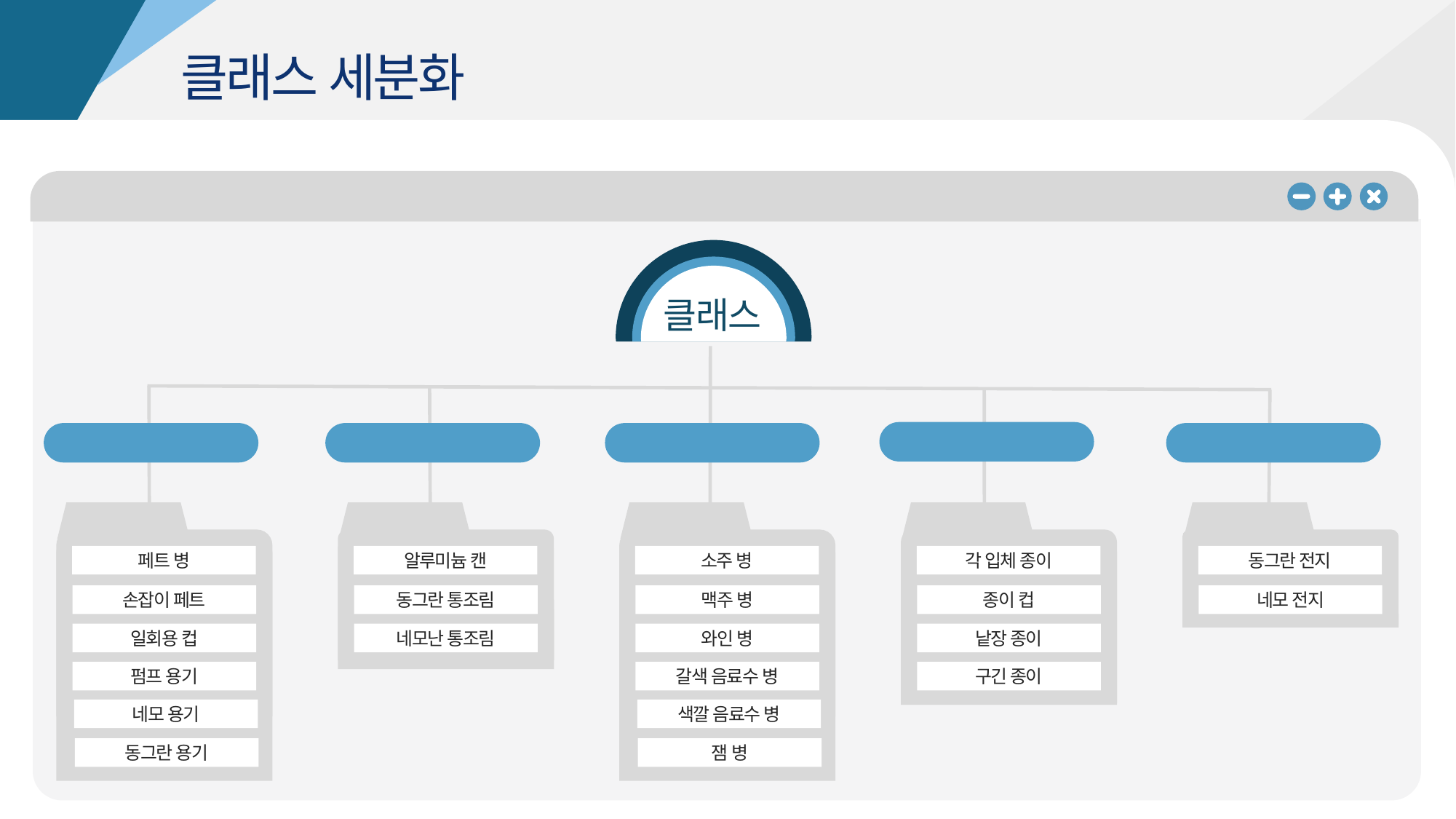

클래스 세분화

클래스
종이
캔
유리
폐건전지

알루미늄 캔
동그란 통조림
네모난 통조림

소주 병
맥주 병
와인 병
갈색 음료수 병
색깔 음료수 병
잼 병

각 입체 종이
종이 컵
낱장 종이
구긴 종이

동그란 전지
네모 전지
플라스틱

페트 병
손잡이 페트
일회용 컵
펌프 용기
네모 용기
동그란 용기